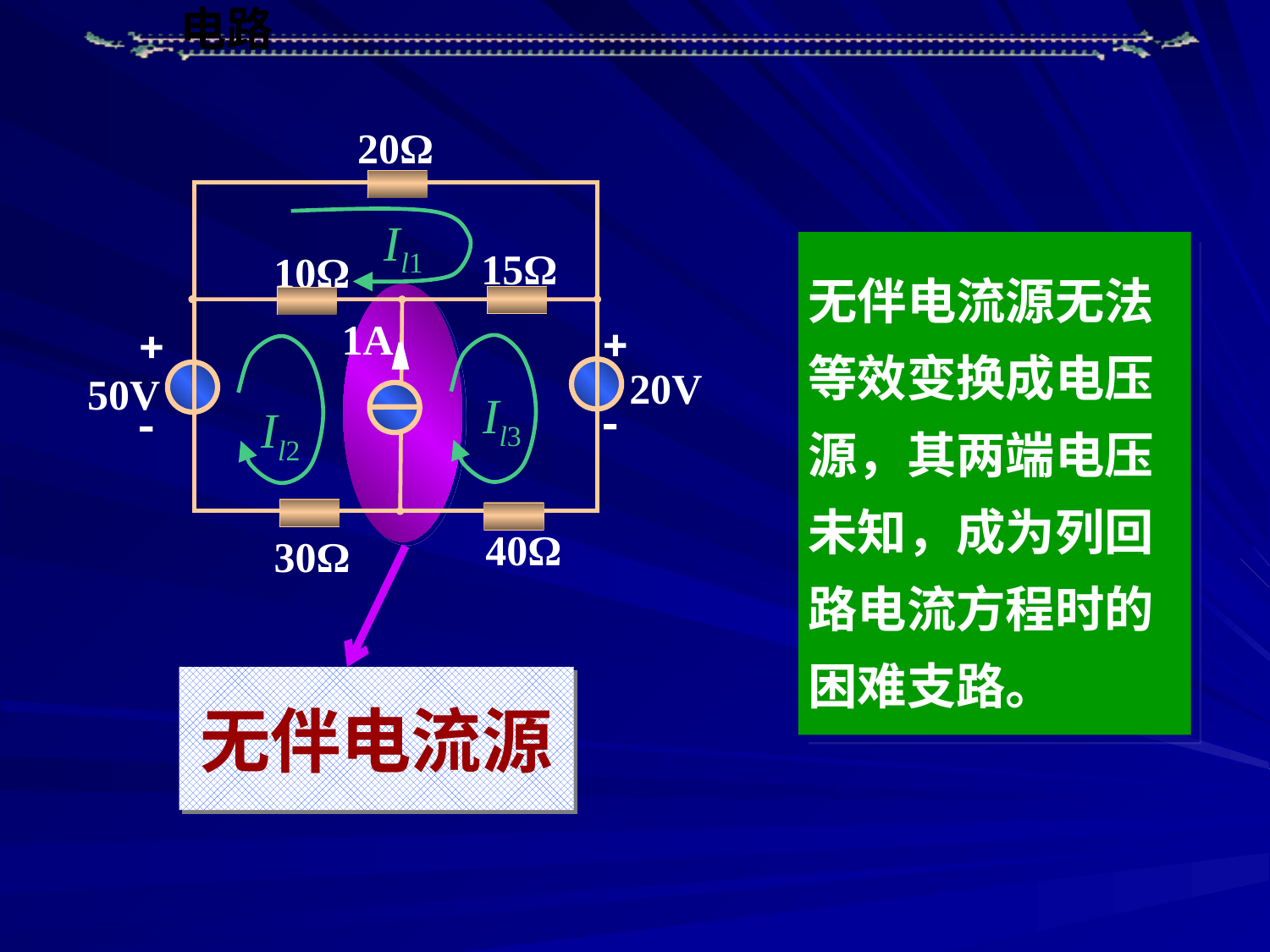

20Ω

15Ω
10Ω
1A

+

−
+

−
20V
50V

40Ω

30Ω
Il1

Il3
Il2
无伴电流源无法等效变换成电压源，其两端电压未知，成为列回路电流方程时的困难支路。

无伴电流源